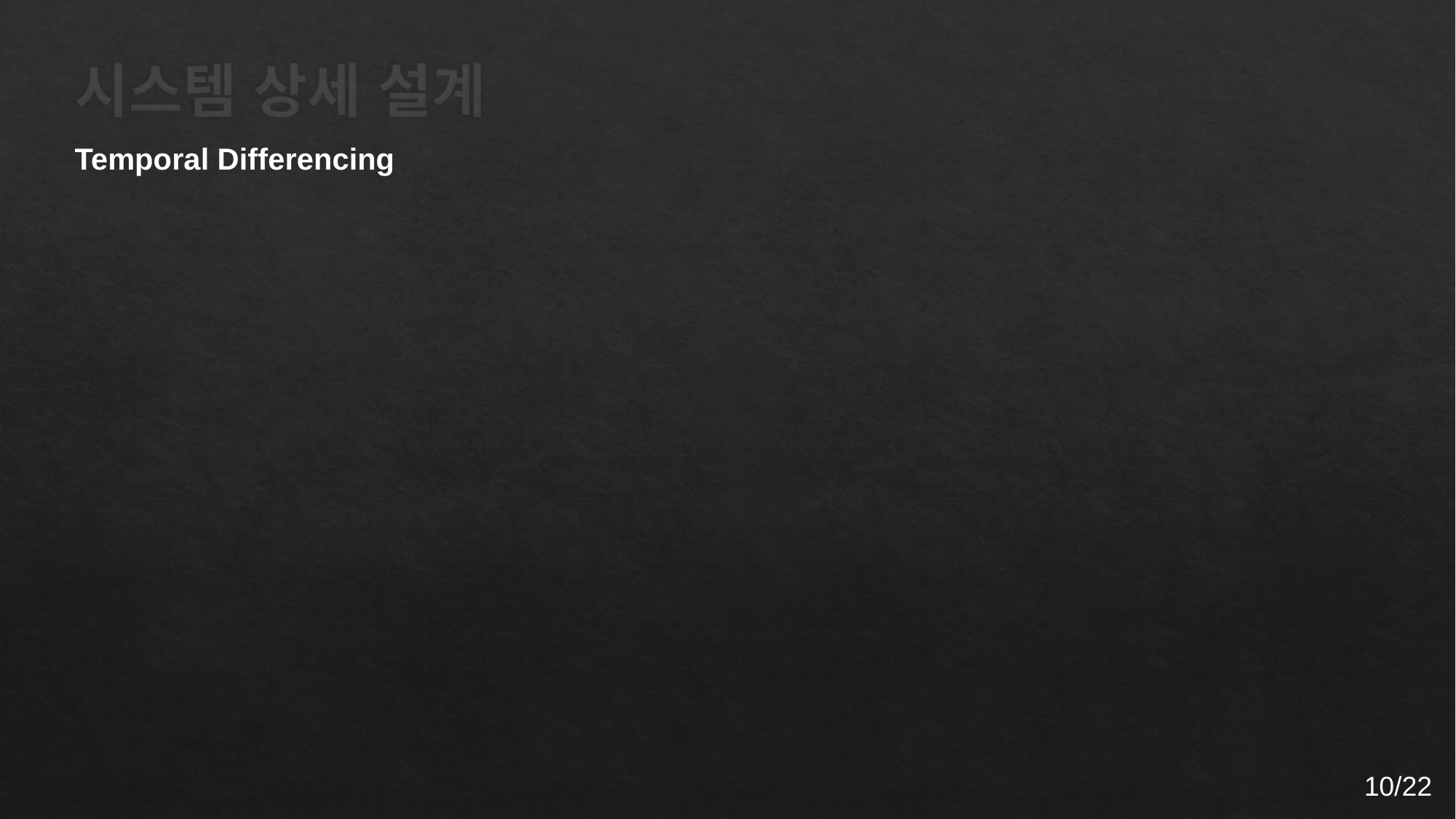

# 시스템 상세 설계
Temporal Differencing
10/22